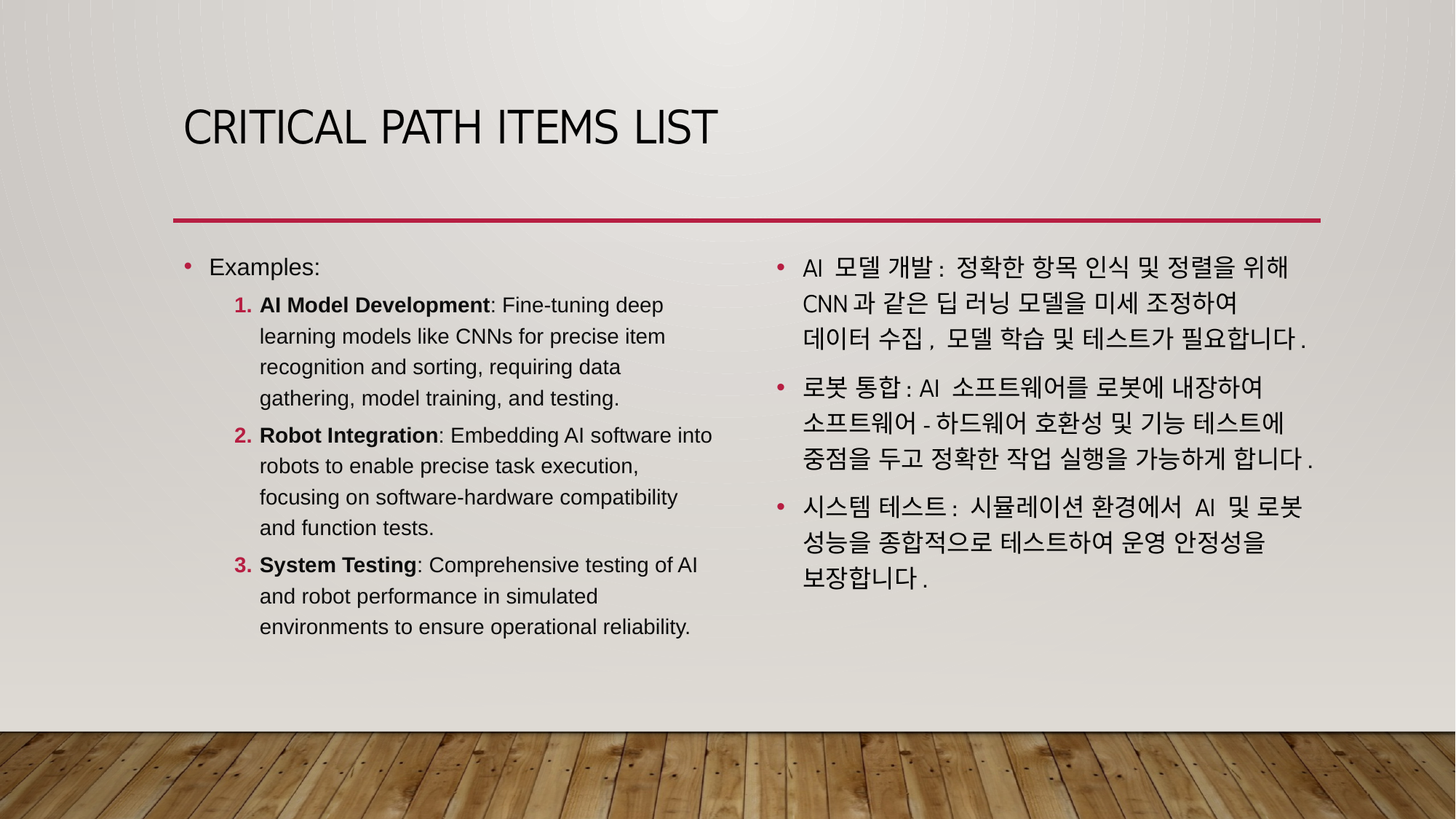

# Critical Path items list
Examples:
AI Model Development: Fine-tuning deep learning models like CNNs for precise item recognition and sorting, requiring data gathering, model training, and testing.
Robot Integration: Embedding AI software into robots to enable precise task execution, focusing on software-hardware compatibility and function tests.
System Testing: Comprehensive testing of AI and robot performance in simulated environments to ensure operational reliability.

AI 모델 개발: 정확한 항목 인식 및 정렬을 위해 CNN과 같은 딥 러닝 모델을 미세 조정하여 데이터 수집, 모델 학습 및 테스트가 필요합니다.
로봇 통합: AI 소프트웨어를 로봇에 내장하여 소프트웨어-하드웨어 호환성 및 기능 테스트에 중점을 두고 정확한 작업 실행을 가능하게 합니다.
시스템 테스트: 시뮬레이션 환경에서 AI 및 로봇 성능을 종합적으로 테스트하여 운영 안정성을 보장합니다.